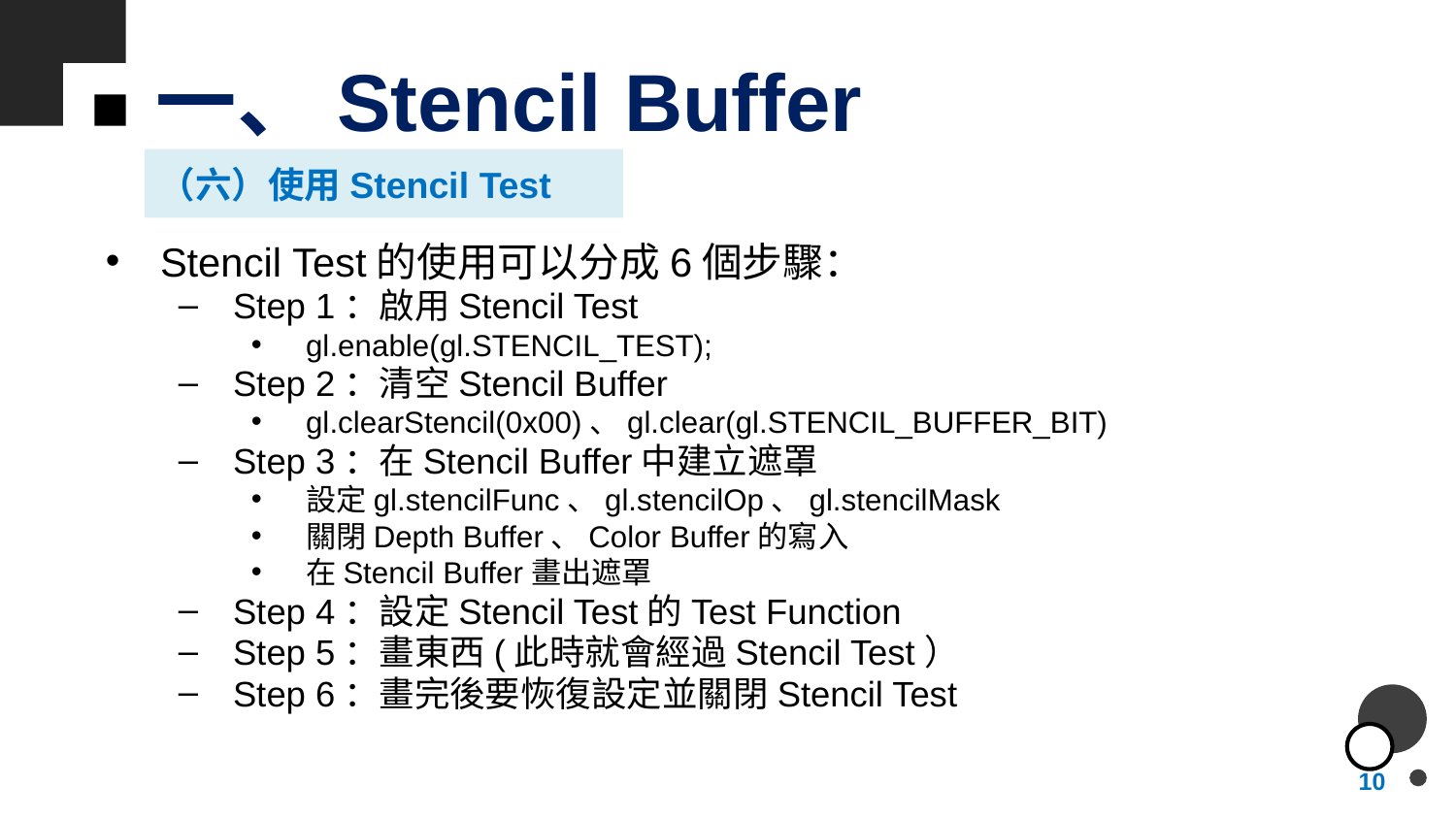

# 一、Stencil Buffer
（六）使用Stencil Test
Stencil Test的使用可以分成6個步驟：
Step 1：啟用Stencil Test
gl.enable(gl.STENCIL_TEST);
Step 2：清空Stencil Buffer
gl.clearStencil(0x00)、gl.clear(gl.STENCIL_BUFFER_BIT)
Step 3：在Stencil Buffer中建立遮罩
設定gl.stencilFunc、gl.stencilOp、gl.stencilMask
關閉Depth Buffer、Color Buffer的寫入
在Stencil Buffer畫出遮罩
Step 4：設定Stencil Test的Test Function
Step 5：畫東西(此時就會經過Stencil Test）
Step 6：畫完後要恢復設定並關閉Stencil Test

10